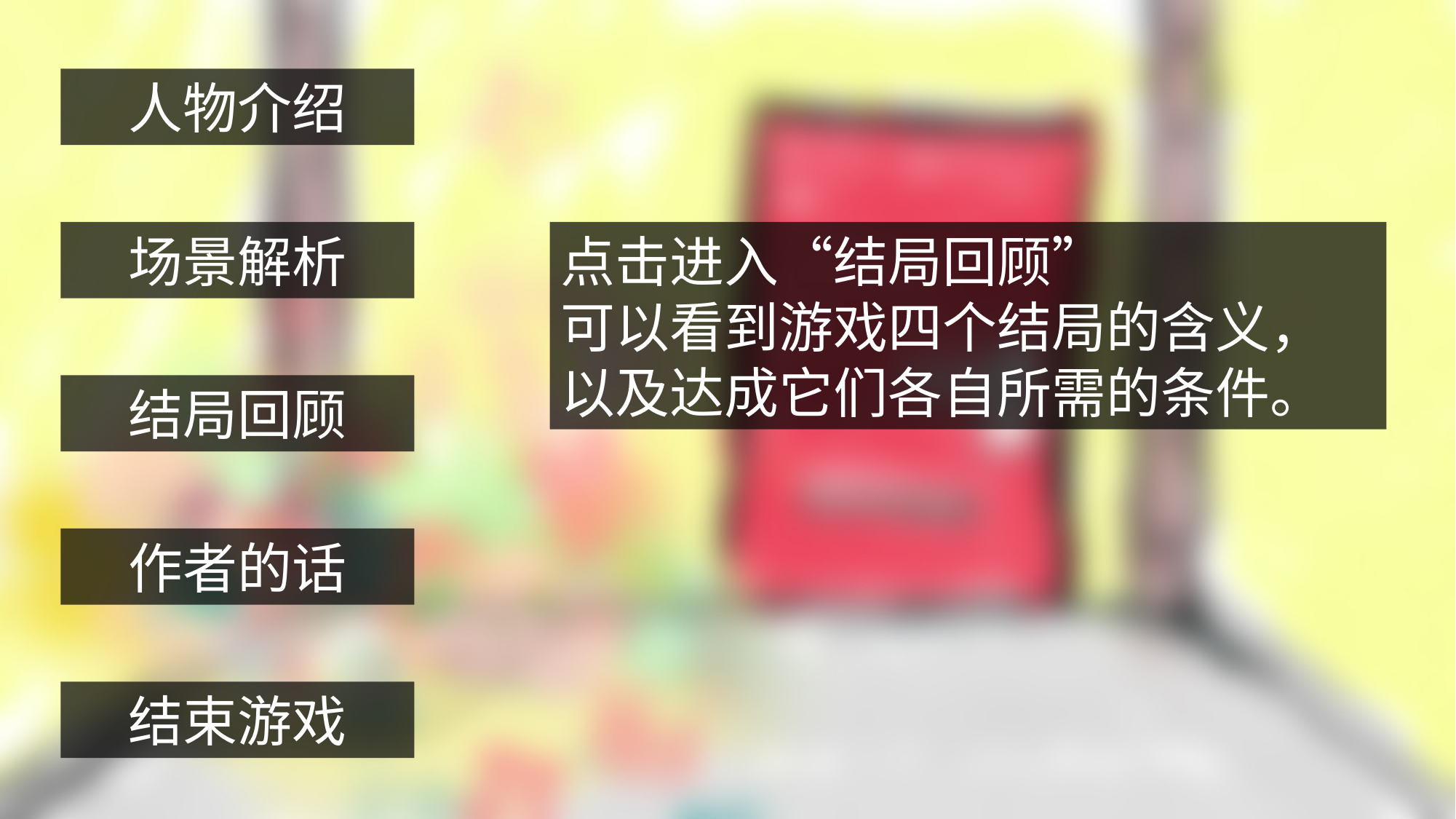

人物介绍
场景解析
点击进入“结局回顾”
可以看到游戏四个结局的含义，
以及达成它们各自所需的条件。
结局回顾
作者的话
结束游戏